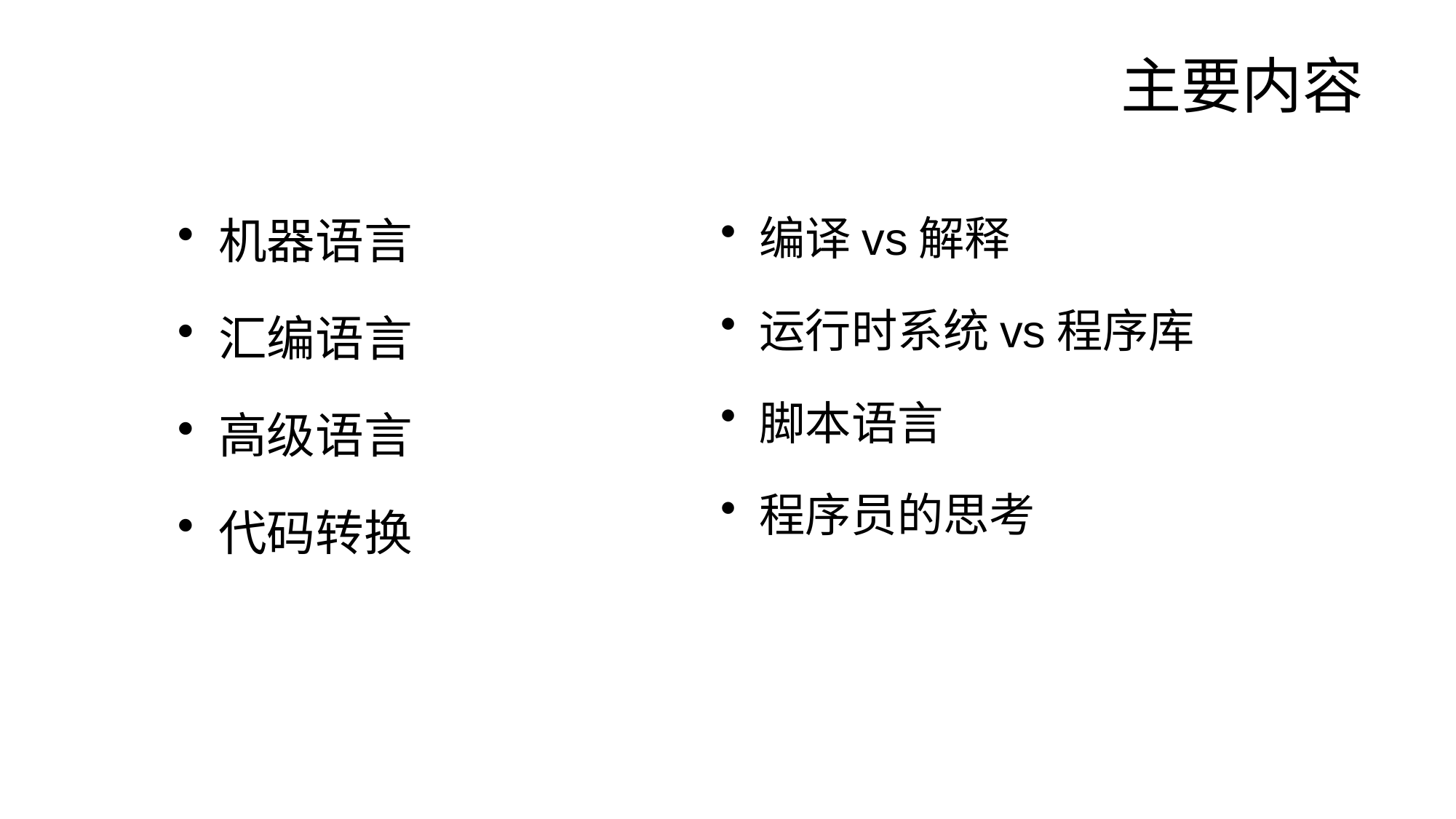

# 主要内容
机器语言
汇编语言
高级语言
代码转换
编译vs解释
运行时系统vs程序库
脚本语言
程序员的思考